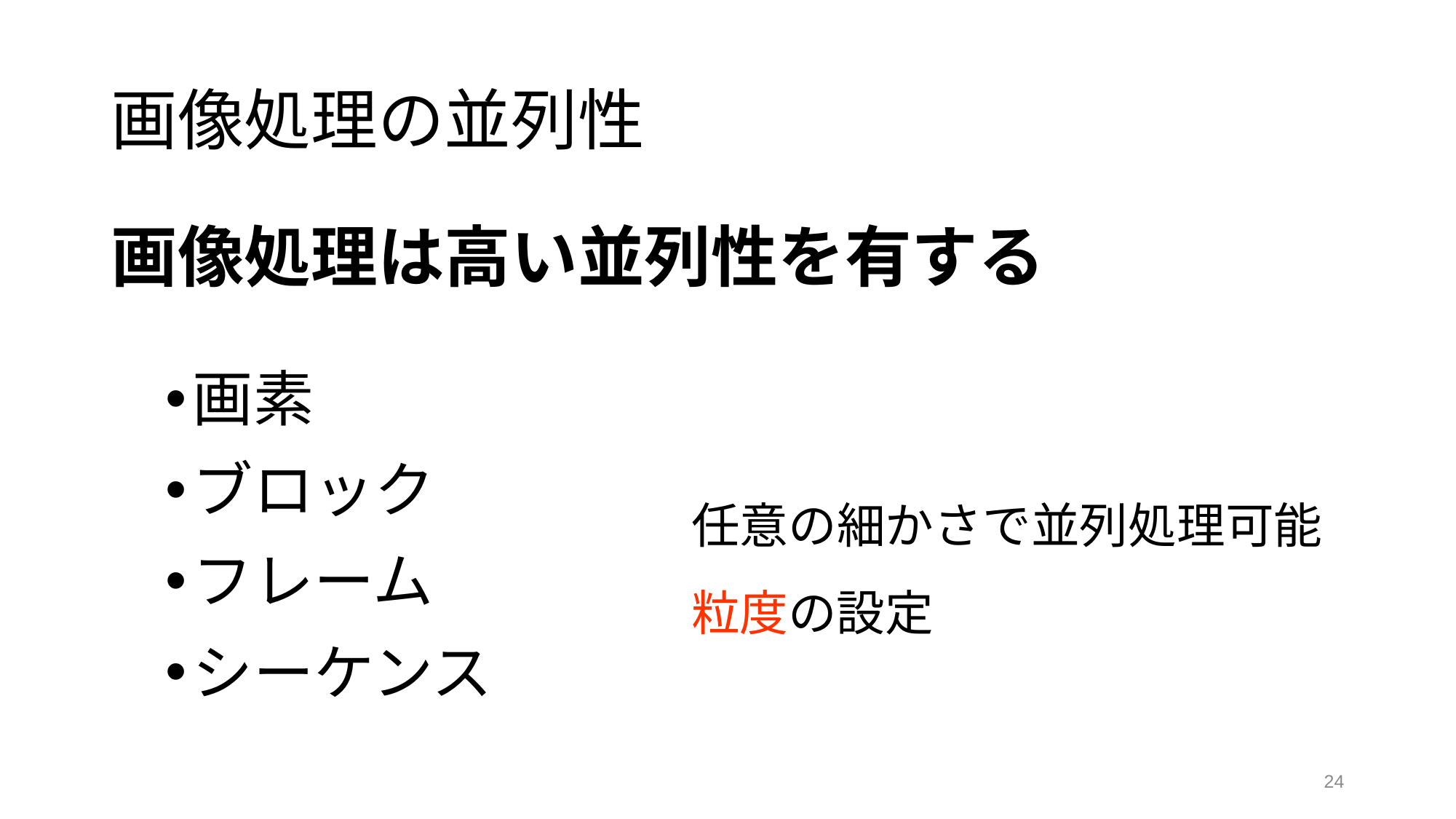

# 画像処理の並列性
画像処理は高い並列性を有する

画素
ブロック
フレーム
シーケンス
任意の細かさで並列処理可能
粒度の設定
24